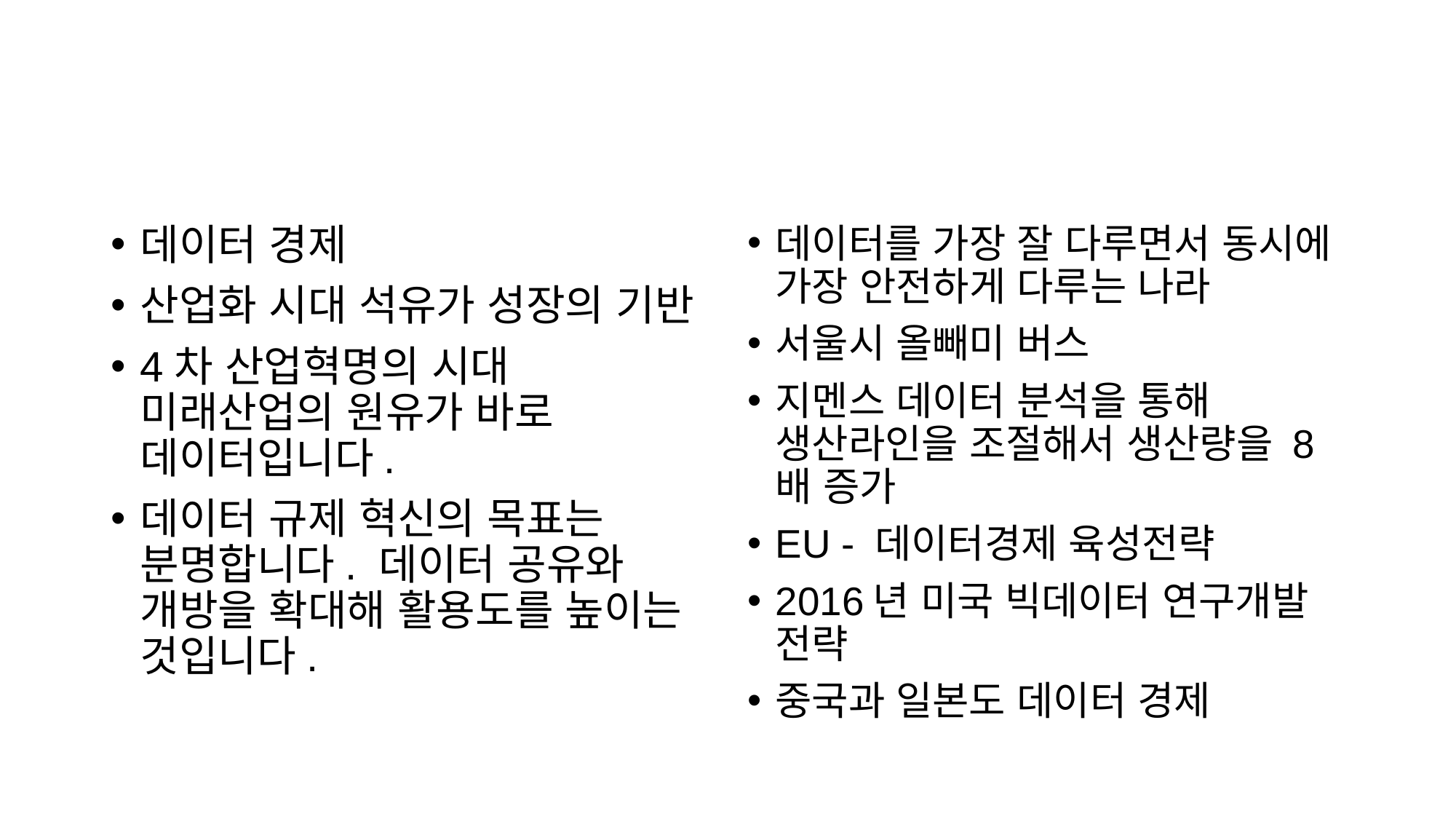

#
데이터 경제
산업화 시대 석유가 성장의 기반
4차 산업혁명의 시대 미래산업의 원유가 바로 데이터입니다.
데이터 규제 혁신의 목표는 분명합니다. 데이터 공유와 개방을 확대해 활용도를 높이는 것입니다.
데이터를 가장 잘 다루면서 동시에 가장 안전하게 다루는 나라
서울시 올빼미 버스
지멘스 데이터 분석을 통해 생산라인을 조절해서 생산량을 8배 증가
EU - 데이터경제 육성전략
2016년 미국 빅데이터 연구개발 전략
중국과 일본도 데이터 경제